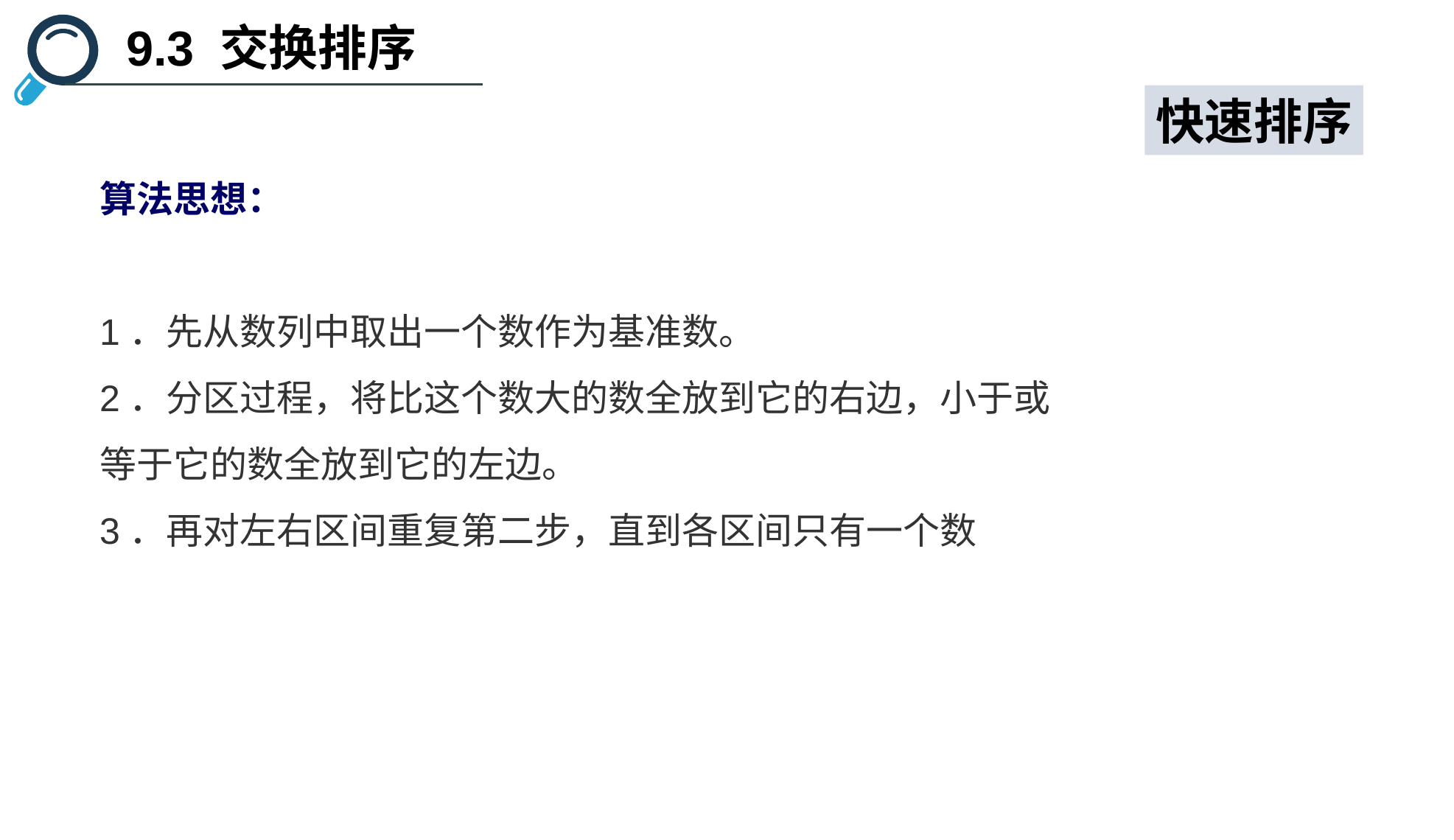

9.3 交换排序
快速排序
算法思想：

1．先从数列中取出一个数作为基准数。
2．分区过程，将比这个数大的数全放到它的右边，小于或等于它的数全放到它的左边。
3．再对左右区间重复第二步，直到各区间只有一个数